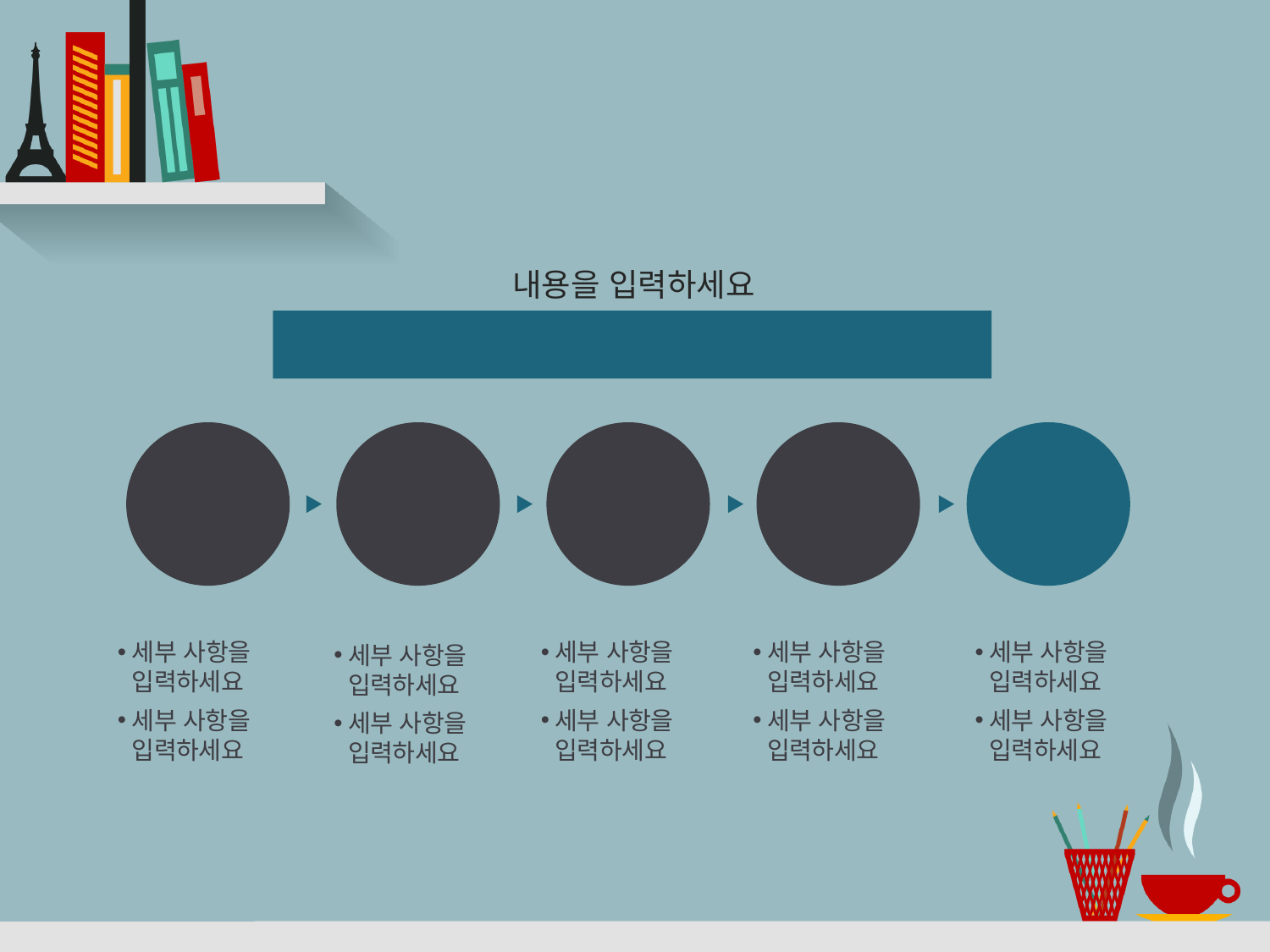

#
내용을 입력하세요
내용의 핵심을 입력하세요
A
B
C
D
E

세부 사항을 입력하세요
세부 사항을 입력하세요
세부 사항을 입력하세요
세부 사항을 입력하세요
세부 사항을 입력하세요
세부 사항을 입력하세요
세부 사항을 입력하세요
세부 사항을 입력하세요
세부 사항을 입력하세요
세부 사항을 입력하세요